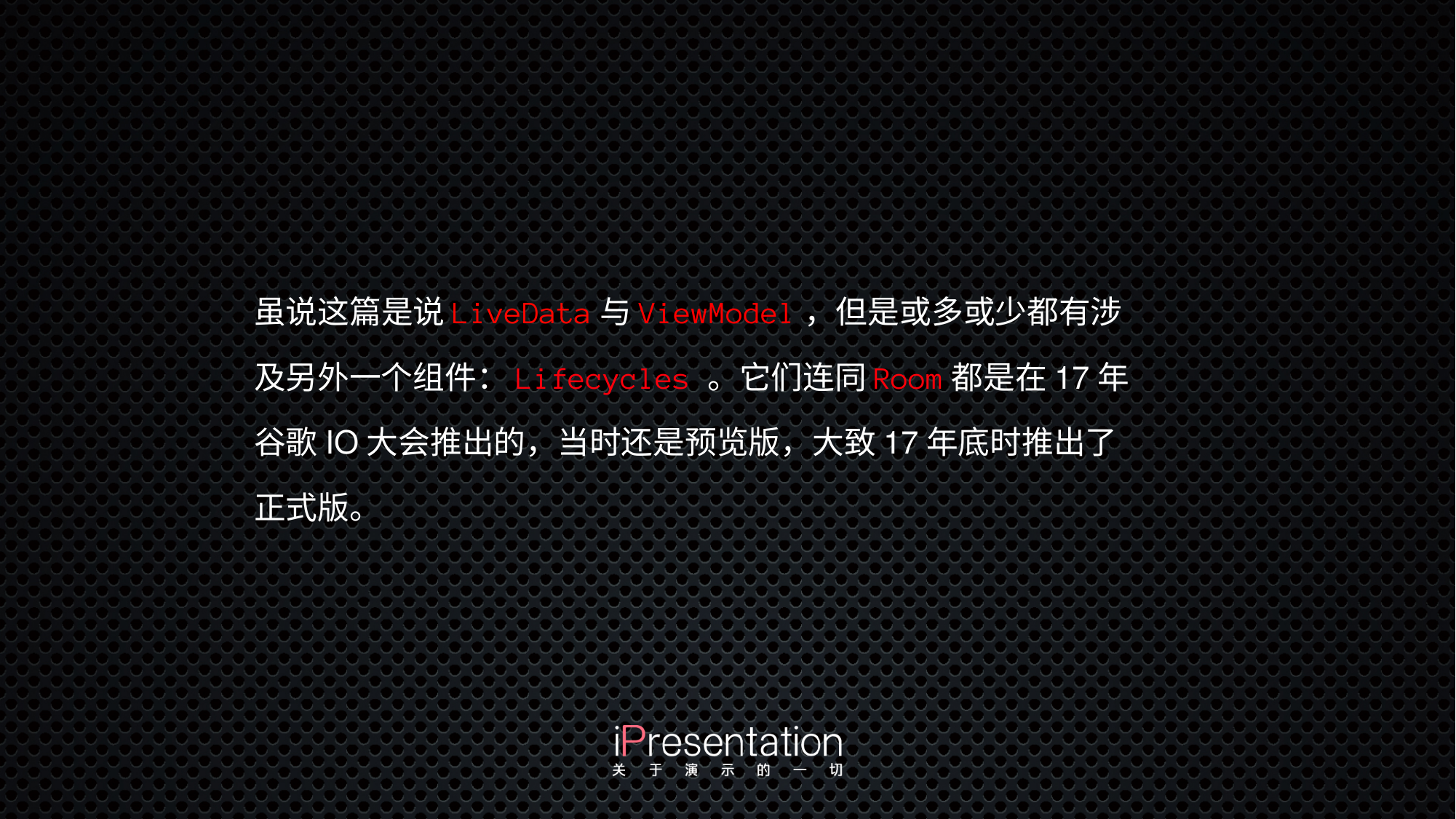

虽说这篇是说LiveData与ViewModel，但是或多或少都有涉及另外一个组件：Lifecycles 。它们连同Room都是在17年谷歌IO大会推出的，当时还是预览版，大致17年底时推出了正式版。